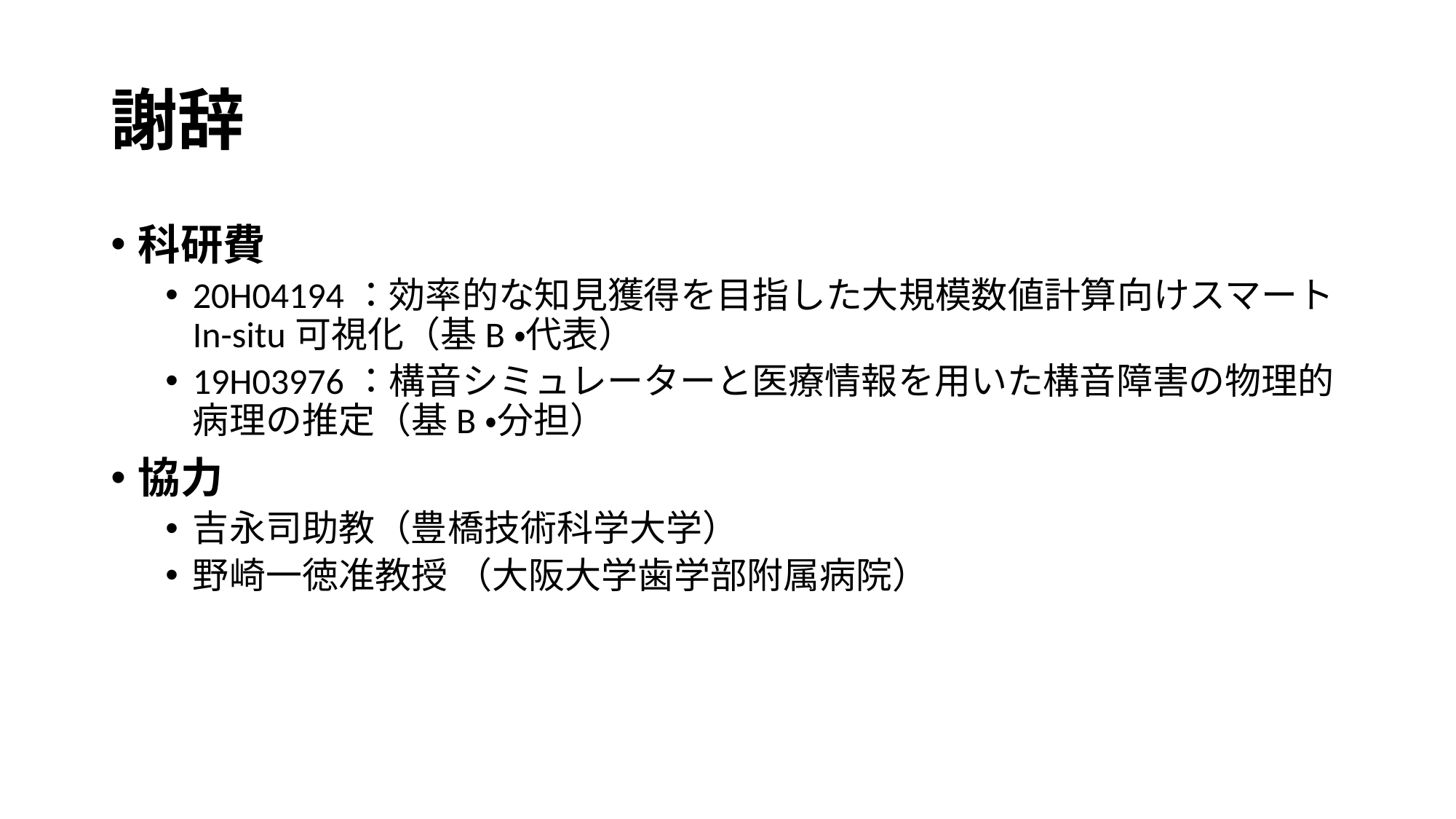

# 謝辞
科研費
20H04194：効率的な知見獲得を目指した大規模数値計算向けスマートIn-situ可視化（基B・代表）
19H03976：構音シミュレーターと医療情報を用いた構音障害の物理的病理の推定（基B・分担）
協力
吉永司助教（豊橋技術科学大学）
野崎一徳准教授 （大阪大学歯学部附属病院）